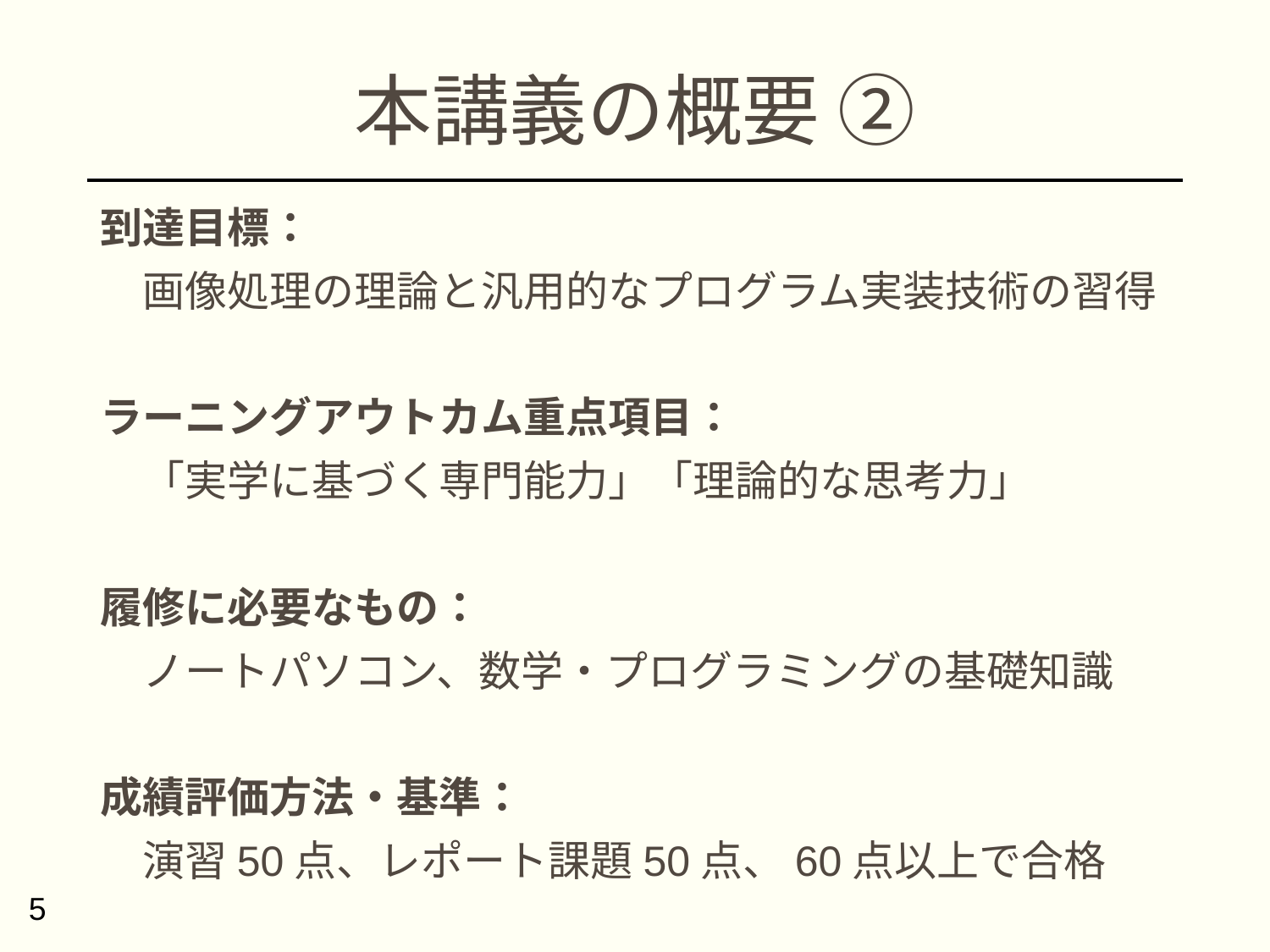

# 本講義の概要 ②
到達目標：
　画像処理の理論と汎用的なプログラム実装技術の習得

ラーニングアウトカム重点項目：
　「実学に基づく専門能力」「理論的な思考力」

履修に必要なもの：
　ノートパソコン、数学・プログラミングの基礎知識

成績評価方法・基準：
　演習50点、レポート課題50点、60点以上で合格
5